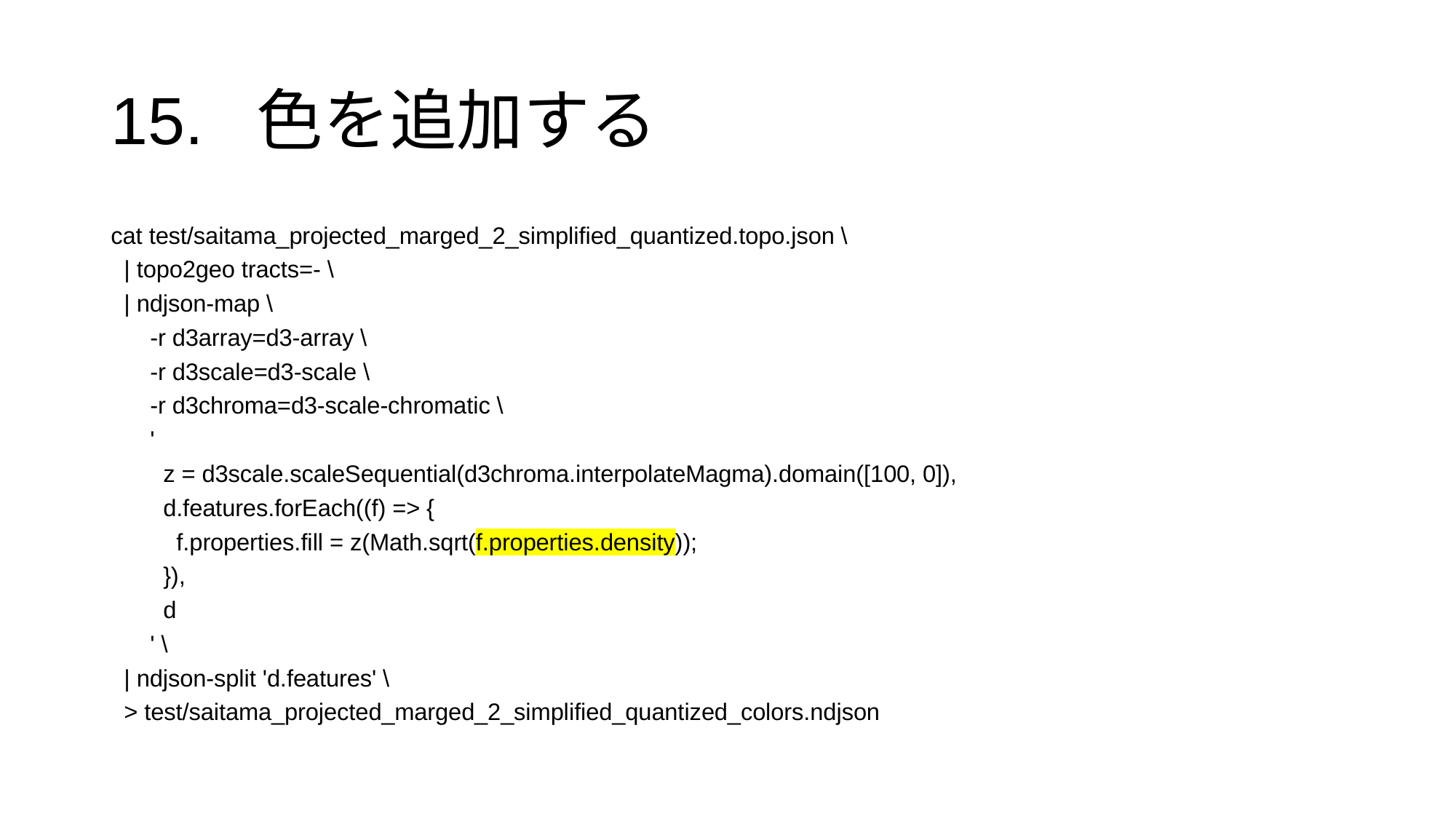

# 15.  色を追加する
cat test/saitama_projected_marged_2_simplified_quantized.topo.json \
  | topo2geo tracts=- \
  | ndjson-map \
      -r d3array=d3-array \
      -r d3scale=d3-scale \
      -r d3chroma=d3-scale-chromatic \
      '
        z = d3scale.scaleSequential(d3chroma.interpolateMagma).domain([100, 0]),
        d.features.forEach((f) => {
          f.properties.fill = z(Math.sqrt(f.properties.density));
        }),
        d
      ' \
  | ndjson-split 'd.features' \
  > test/saitama_projected_marged_2_simplified_quantized_colors.ndjson